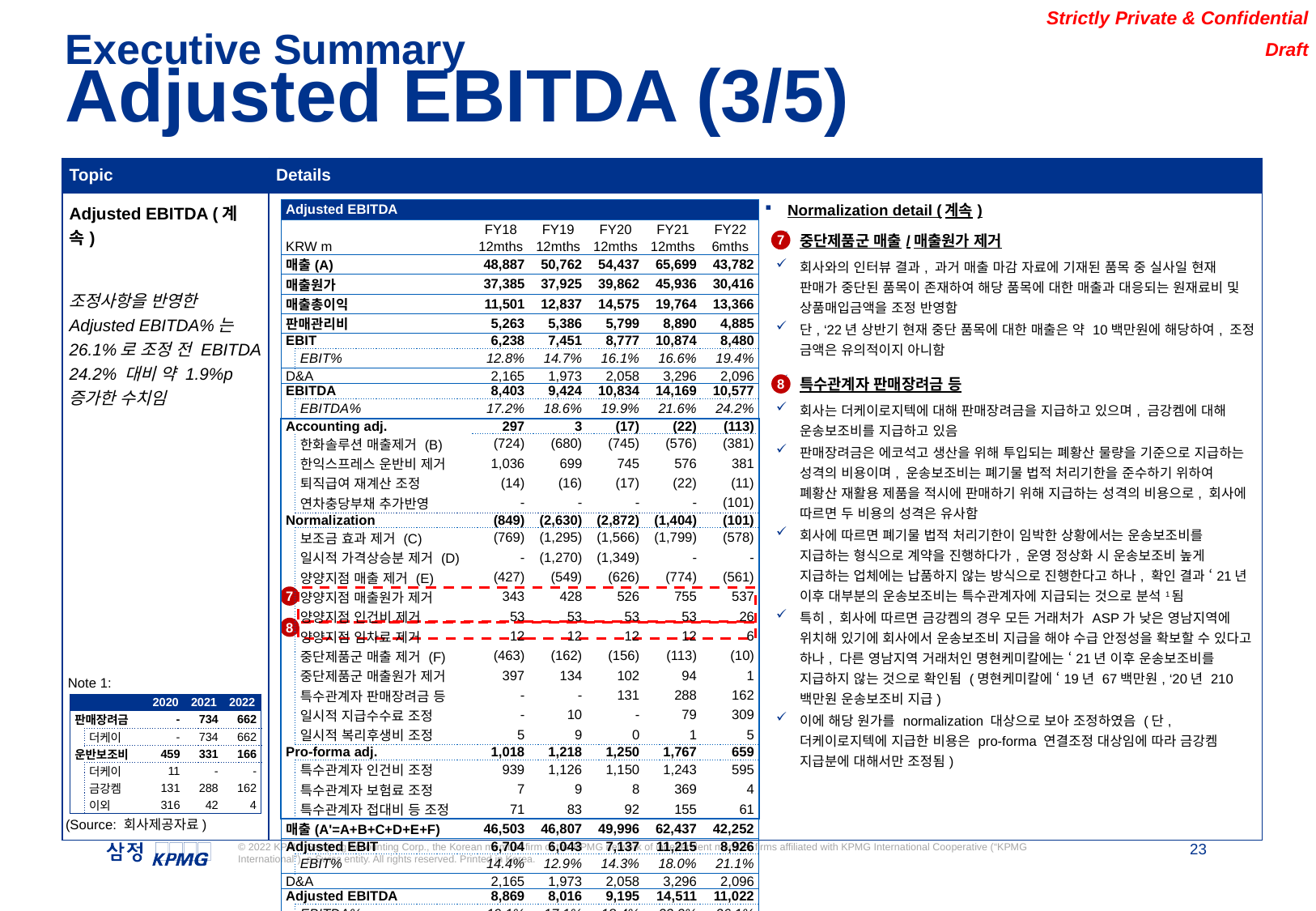

Executive Summary
Adjusted EBITDA (3/5)
| Topic | Details |
| --- | --- |
| Adjusted EBITDA (계속) 조정사항을 반영한 Adjusted EBITDA%는 26.1%로 조정 전 EBITDA 24.2% 대비 약 1.9%p 증가한 수치임 | Normalization detail (계속) 중단제품군 매출/매출원가 제거 회사와의 인터뷰 결과, 과거 매출 마감 자료에 기재된 품목 중 실사일 현재 판매가 중단된 품목이 존재하여 해당 품목에 대한 매출과 대응되는 원재료비 및 상품매입금액을 조정 반영함 단, ‘22년 상반기 현재 중단 품목에 대한 매출은 약 10백만원에 해당하여, 조정 금액은 유의적이지 아니함 특수관계자 판매장려금 등 회사는 더케이로지텍에 대해 판매장려금을 지급하고 있으며, 금강켐에 대해 운송보조비를 지급하고 있음 판매장려금은 에코석고 생산을 위해 투입되는 폐황산 물량을 기준으로 지급하는 성격의 비용이며, 운송보조비는 폐기물 법적 처리기한을 준수하기 위하여 폐황산 재활용 제품을 적시에 판매하기 위해 지급하는 성격의 비용으로, 회사에 따르면 두 비용의 성격은 유사함 회사에 따르면 폐기물 법적 처리기한이 임박한 상황에서는 운송보조비를 지급하는 형식으로 계약을 진행하다가, 운영 정상화 시 운송보조비 높게 지급하는 업체에는 납품하지 않는 방식으로 진행한다고 하나, 확인 결과 ‘21년 이후 대부분의 운송보조비는 특수관계자에 지급되는 것으로 분석1됨 특히, 회사에 따르면 금강켐의 경우 모든 거래처가 ASP가 낮은 영남지역에 위치해 있기에 회사에서 운송보조비 지급을 해야 수급 안정성을 확보할 수 있다고 하나, 다른 영남지역 거래처인 명현케미칼에는 ‘21년 이후 운송보조비를 지급하지 않는 것으로 확인됨 (명현케미칼에 ‘19년 67백만원, ‘20년 210백만원 운송보조비 지급) 이에 해당 원가를 normalization 대상으로 보아 조정하였음 (단, 더케이로지텍에 지급한 비용은 pro-forma 연결조정 대상임에 따라 금강켐 지급분에 대해서만 조정됨) |
| Adjusted EBITDA |  |  |  |  |  |  |
| --- | --- | --- | --- | --- | --- | --- |
|  |  | FY18 | FY19 | FY20 | FY21 | FY22 |
| KRW m |  | 12mths | 12mths | 12mths | 12mths | 6mths |
| 매출(A) |  | 48,887 | 50,762 | 54,437 | 65,699 | 43,782 |
| 매출원가 |  | 37,385 | 37,925 | 39,862 | 45,936 | 30,416 |
| 매출총이익 |  | 11,501 | 12,837 | 14,575 | 19,764 | 13,366 |
| 판매관리비 |  | 5,263 | 5,386 | 5,799 | 8,890 | 4,885 |
| EBIT |  | 6,238 | 7,451 | 8,777 | 10,874 | 8,480 |
|  | EBIT% | 12.8% | 14.7% | 16.1% | 16.6% | 19.4% |
| D&A |  | 2,165 | 1,973 | 2,058 | 3,296 | 2,096 |
| EBITDA |  | 8,403 | 9,424 | 10,834 | 14,169 | 10,577 |
|  | EBITDA% | 17.2% | 18.6% | 19.9% | 21.6% | 24.2% |
| Accounting adj. |  | 297 | 3 | (17) | (22) | (113) |
|  | 한화솔루션 매출제거 (B) | (724) | (680) | (745) | (576) | (381) |
|  | 한익스프레스 운반비 제거 | 1,036 | 699 | 745 | 576 | 381 |
|  | 퇴직급여 재계산 조정 | (14) | (16) | (17) | (22) | (11) |
|  | 연차충당부채 추가반영 | - | - | - | - | (101) |
| Normalization |  | (849) | (2,630) | (2,872) | (1,404) | (101) |
|  | 보조금 효과 제거 (C) | (769) | (1,295) | (1,566) | (1,799) | (578) |
|  | 일시적 가격상승분 제거 (D) | - | (1,270) | (1,349) | - | - |
|  | 양양지점 매출 제거 (E) | (427) | (549) | (626) | (774) | (561) |
|  | 양양지점 매출원가 제거 | 343 | 428 | 526 | 755 | 537 |
|  | 양양지점 인건비 제거 | 53 | 53 | 53 | 53 | 26 |
|  | 양양지점 임차료 제거 | 12 | 12 | 12 | 12 | 6 |
|  | 중단제품군 매출 제거 (F) | (463) | (162) | (156) | (113) | (10) |
|  | 중단제품군 매출원가 제거 | 397 | 134 | 102 | 94 | 1 |
|  | 특수관계자 판매장려금 등 | - | - | 131 | 288 | 162 |
|  | 일시적 지급수수료 조정 | - | 10 | - | 79 | 309 |
|  | 일시적 복리후생비 조정 | 5 | 9 | 0 | 1 | 5 |
| Pro-forma adj. |  | 1,018 | 1,218 | 1,250 | 1,767 | 659 |
|  | 특수관계자 인건비 조정 | 939 | 1,126 | 1,150 | 1,243 | 595 |
|  | 특수관계자 보험료 조정 | 7 | 9 | 8 | 369 | 4 |
|  | 특수관계자 접대비 등 조정 | 71 | 83 | 92 | 155 | 61 |
| 매출(A'=A+B+C+D+E+F) |  | 46,503 | 46,807 | 49,996 | 62,437 | 42,252 |
| Adjusted EBIT |  | 6,704 | 6,043 | 7,137 | 11,215 | 8,926 |
|  | EBIT% | 14.4% | 12.9% | 14.3% | 18.0% | 21.1% |
| D&A |  | 2,165 | 1,973 | 2,058 | 3,296 | 2,096 |
| Adjusted EBITDA |  | 8,869 | 8,016 | 9,195 | 14,511 | 11,022 |
|  | EBITDA% | 19.1% | 17.1% | 18.4% | 23.2% | 26.1% |
7
8
7

8

Note 1:
|  |  | 2020 | 2021 | 2022 |
| --- | --- | --- | --- | --- |
| 판매장려금 |  | - | 734 | 662 |
|  | 더케이 | - | 734 | 662 |
| 운반보조비 |  | 459 | 331 | 166 |
|  | 더케이 | 11 | - | - |
|  | 금강켐 | 131 | 288 | 162 |
|  | 이외 | 316 | 42 | 4 |
(Source: 회사제공자료)